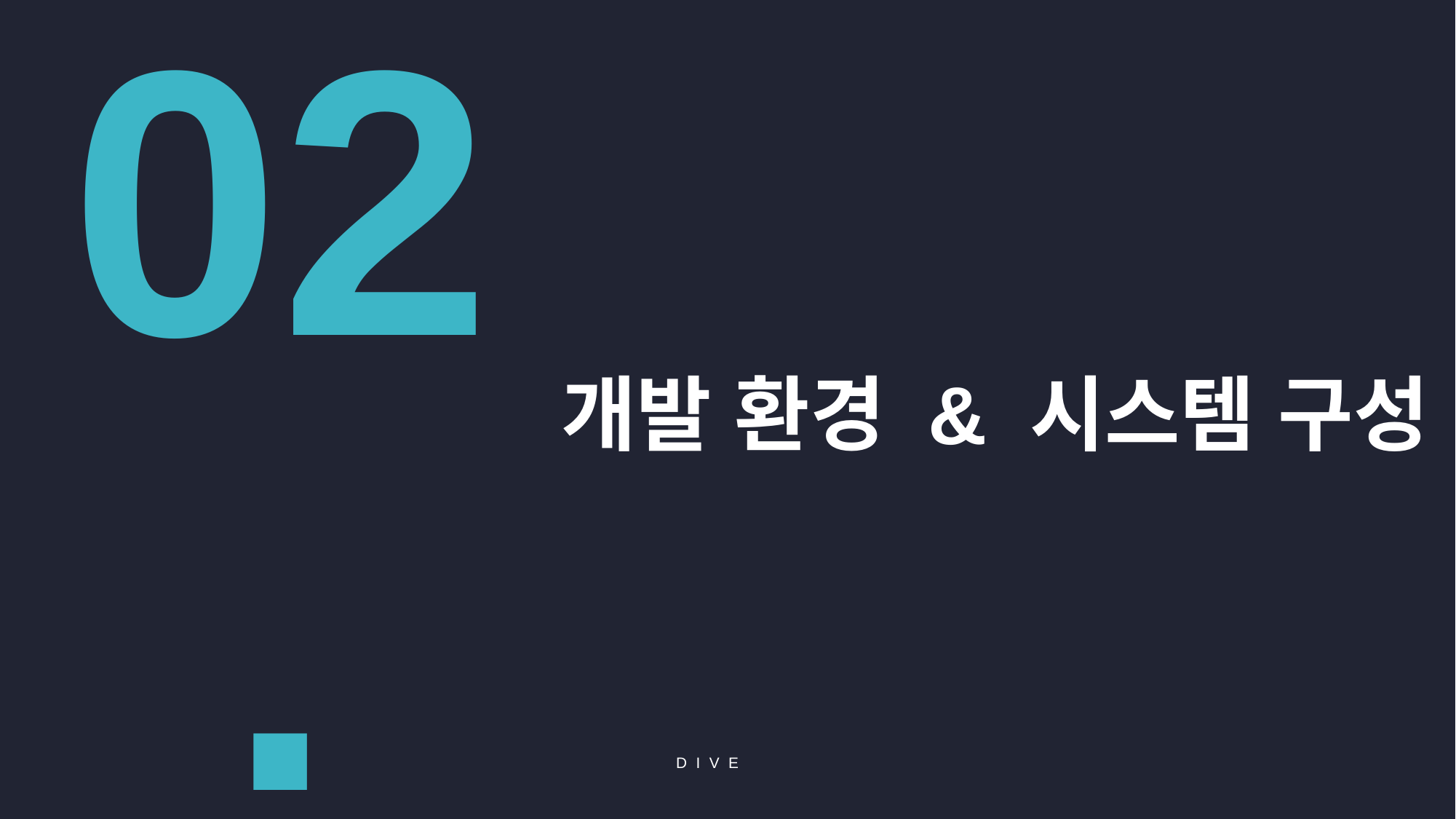

02.
개발 환경 & 시스템 구성
DIVE